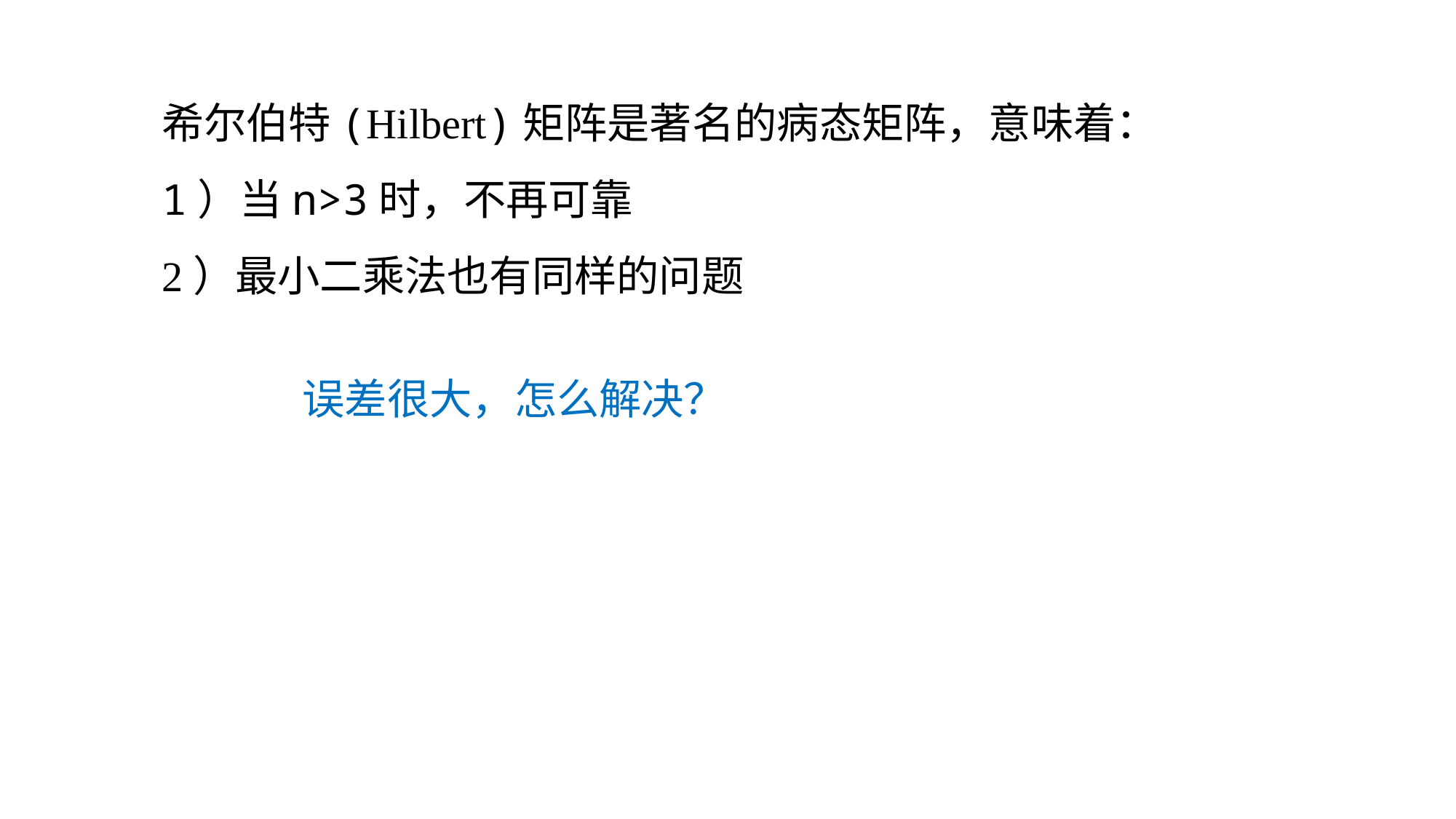

希尔伯特(Hilbert)矩阵是著名的病态矩阵，意味着：
1）当n>3时，不再可靠
2）最小二乘法也有同样的问题
误差很大，怎么解决？